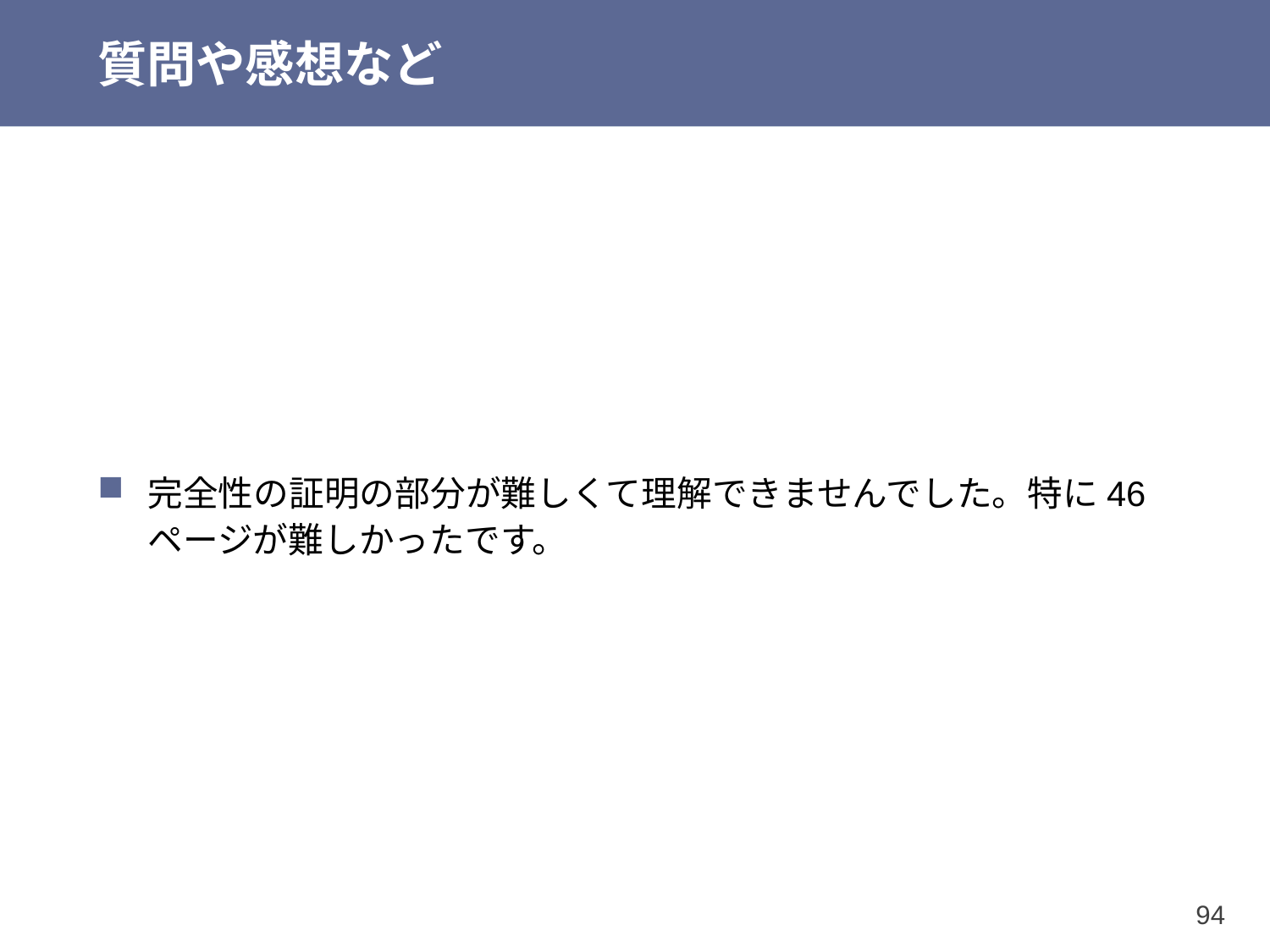

# 質問や感想など
完全性の証明の部分が難しくて理解できませんでした。特に46ページが難しかったです。